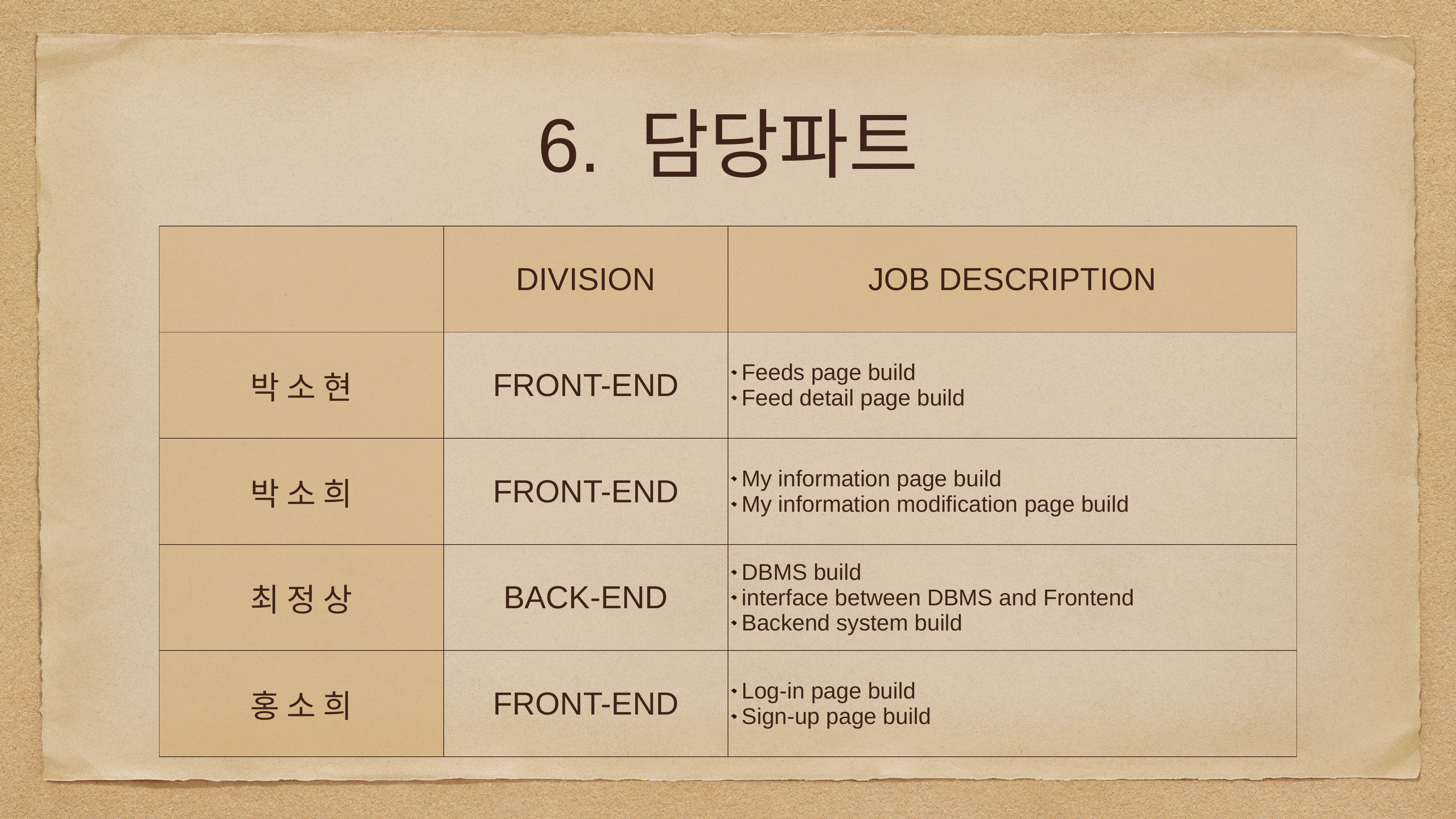

# 6. 담당파트
|  | DIVISION | JOB DESCRIPTION |  |
| --- | --- | --- | --- |
| 박 소 현 | FRONT-END | Feeds page build Feed detail page build |  |
| 박 소 희 | FRONT-END | My information page build My information modification page build |  |
| 최 정 상 | BACK-END | DBMS build interface between DBMS and Frontend Backend system build |  |
| 홍 소 희 | FRONT-END | Log-in page build Sign-up page build |  |